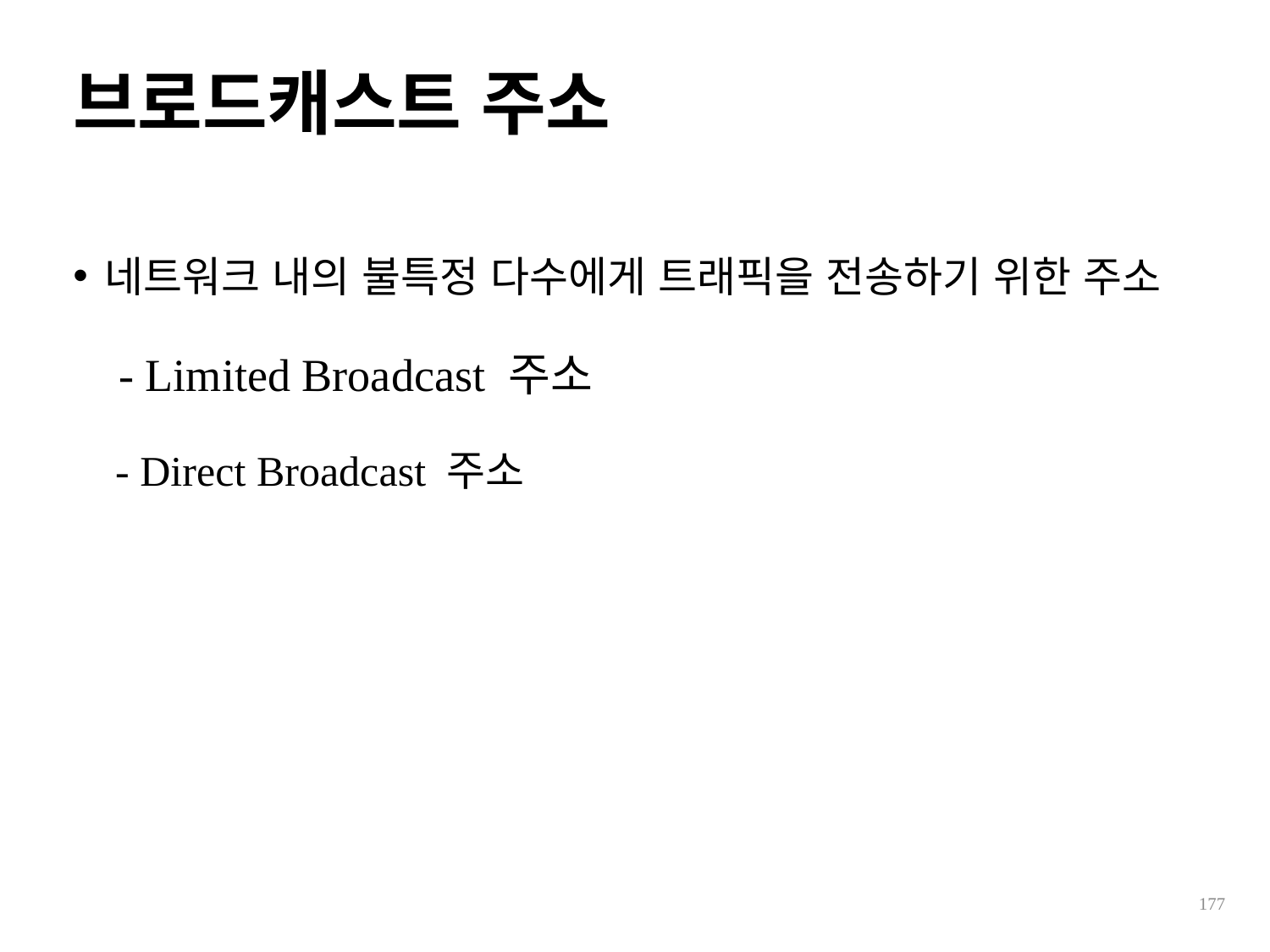

브로드캐스트 주소
네트워크 내의 불특정 다수에게 트래픽을 전송하기 위한 주소
    - Limited Broadcast 주소
    - Direct Broadcast 주소

177